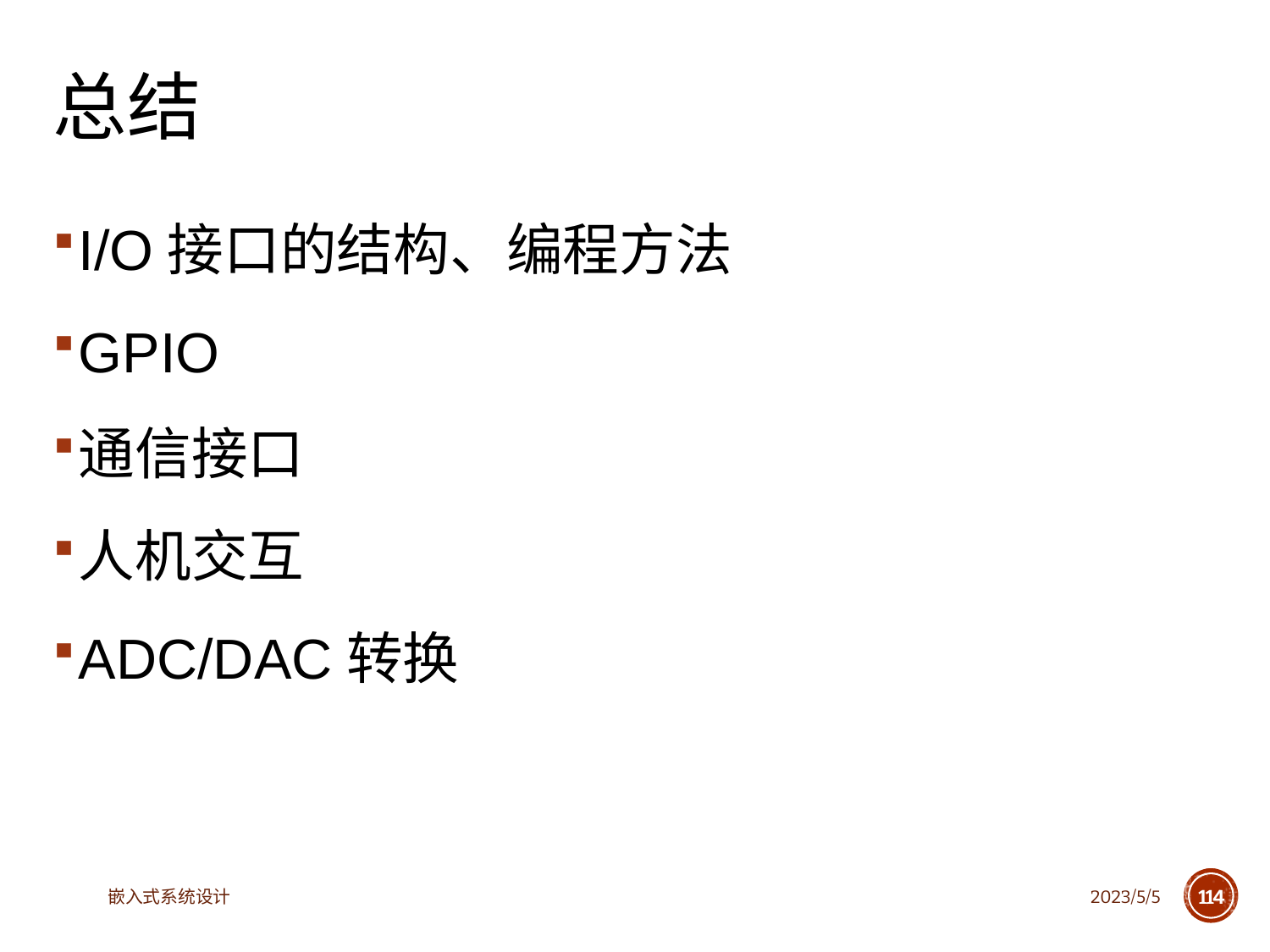

# 总结
I/O接口的结构、编程方法
GPIO
通信接口
人机交互
ADC/DAC转换
嵌入式系统设计
2023/5/5
114